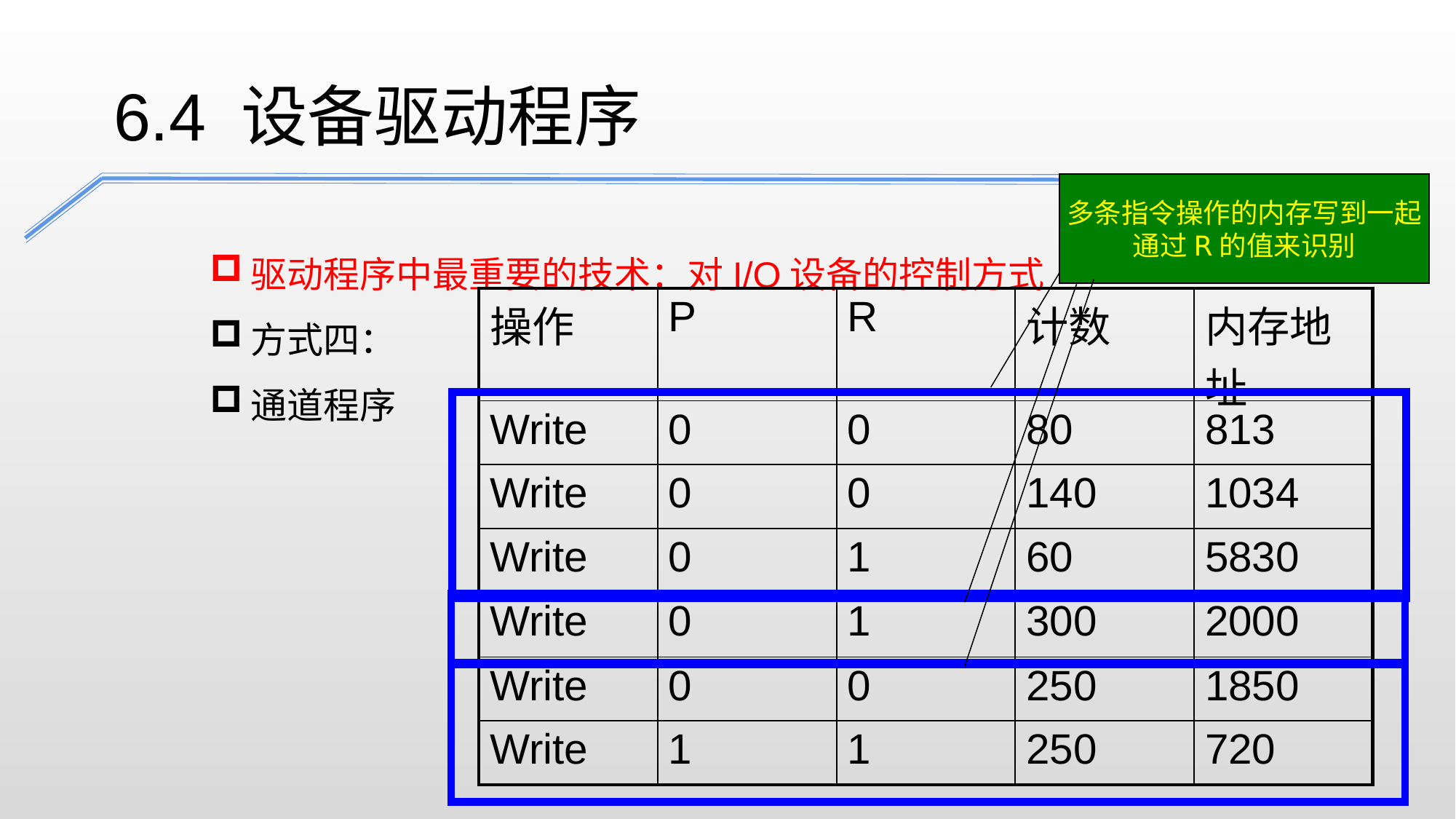

6.4 设备驱动程序
多条指令操作的内存写到一起
通过R的值来识别

驱动程序中最重要的技术：对I/O设备的控制方式
方式四：
通道程序

| 操作 | P | R | 计数 | 内存地址 |
| --- | --- | --- | --- | --- |
| Write | 0 | 0 | 80 | 813 |
| Write | 0 | 0 | 140 | 1034 |
| Write | 0 | 1 | 60 | 5830 |
| Write | 0 | 1 | 300 | 2000 |
| Write | 0 | 0 | 250 | 1850 |
| Write | 1 | 1 | 250 | 720 |